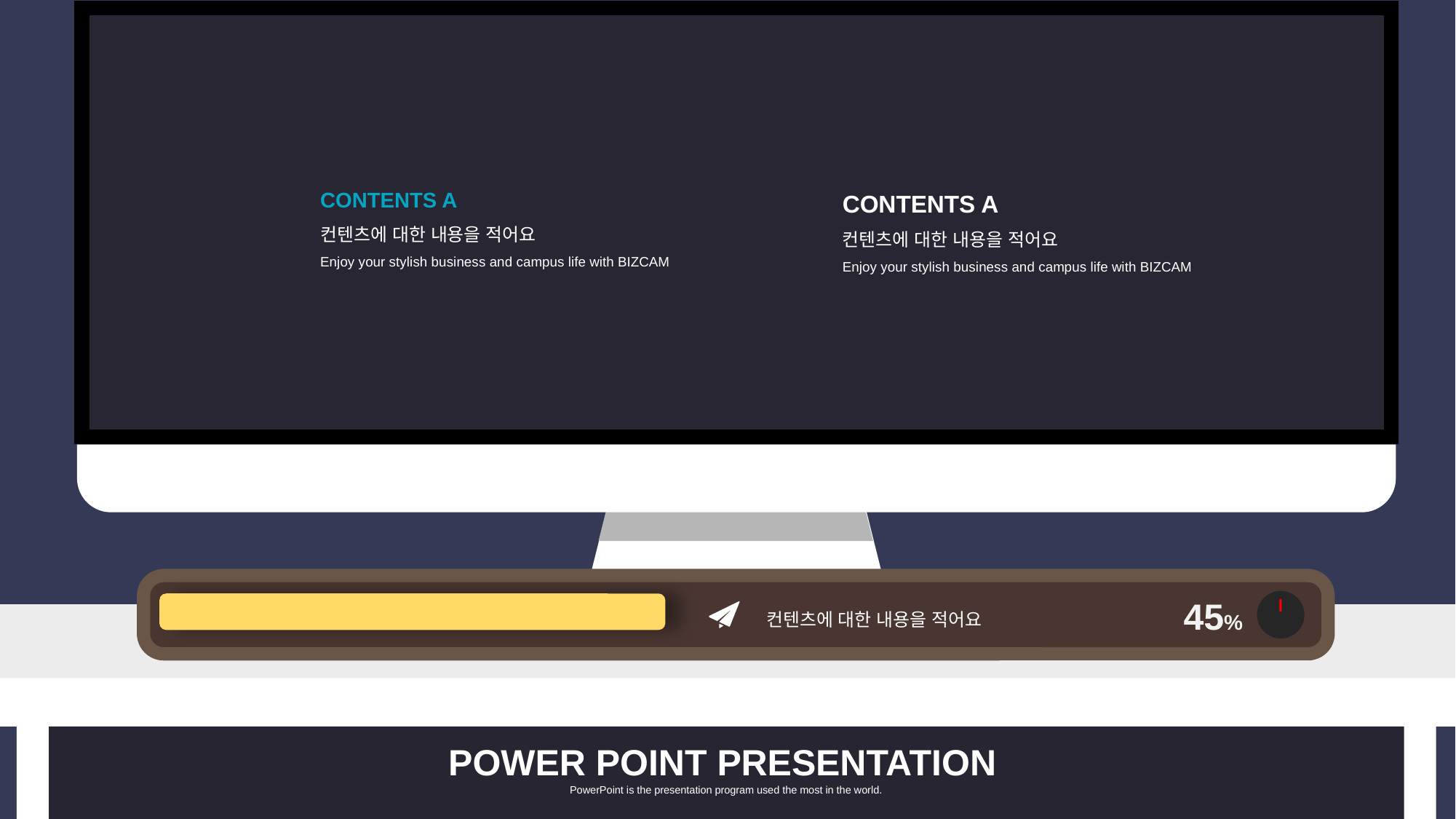

CONTENTS A
컨텐츠에 대한 내용을 적어요
Enjoy your stylish business and campus life with BIZCAM
CONTENTS A
컨텐츠에 대한 내용을 적어요
Enjoy your stylish business and campus life with BIZCAM

45%

컨텐츠에 대한 내용을 적어요

POWER POINT PRESENTATION
PowerPoint is the presentation program used the most in the world.